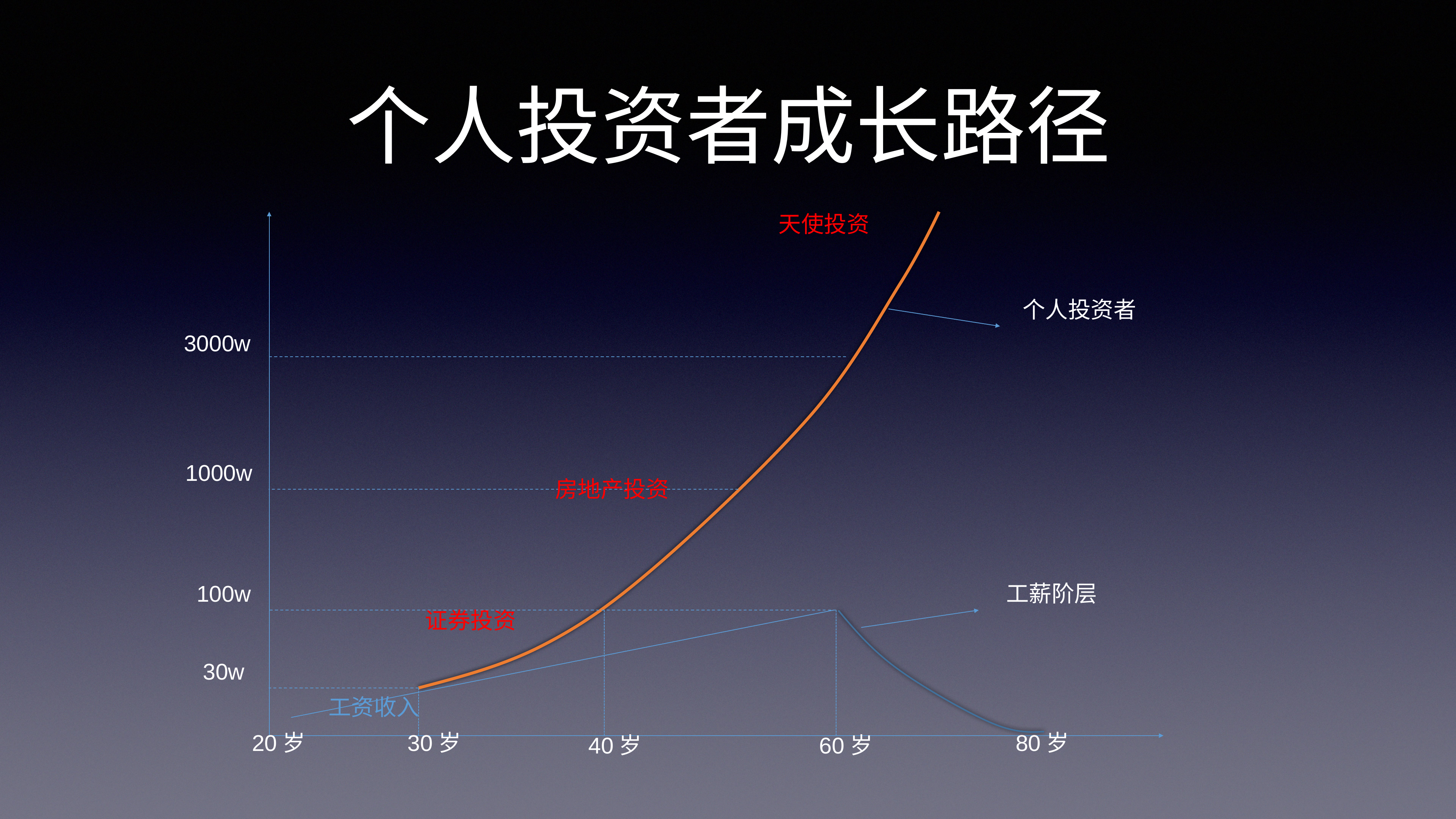

# 个人投资者成长路径
天使投资

个人投资者
3000w

1000w
房地产投资

100w
工薪阶层
证券投资

30w
工资收入

20岁
30岁
80岁
40岁
60岁